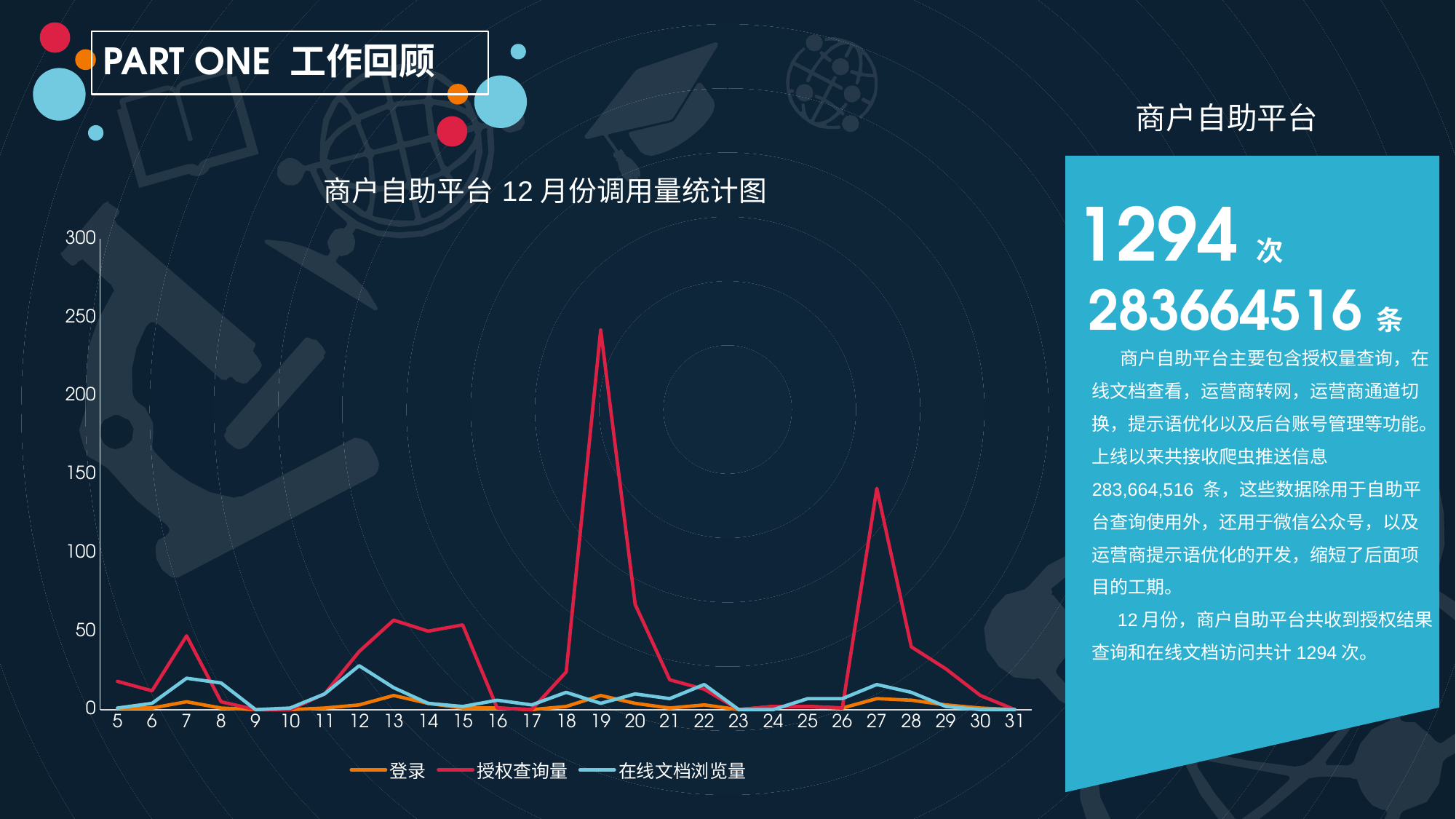

PART ONE 工作回顾
商户自助平台

### Chart: 商户自助平台12月份调用量统计图

| Category | 登录 | 授权查询量 | 在线文档浏览量 |
|---|---|---|---|
| 5 | 1.0 | 18.0 | 1.0 |
| 6 | 1.0 | 12.0 | 4.0 |
| 7 | 5.0 | 47.0 | 20.0 |
| 8 | 1.0 | 5.0 | 17.0 |
| 9 | 0.0 | 0.0 | 0.0 |
| 10 | 0.0 | 0.0 | 1.0 |
| 11 | 1.0 | 10.0 | 10.0 |
| 12 | 3.0 | 37.0 | 28.0 |
| 13 | 9.0 | 57.0 | 14.0 |
| 14 | 4.0 | 50.0 | 4.0 |
| 15 | 1.0 | 54.0 | 2.0 |
| 16 | 1.0 | 1.0 | 6.0 |
| 17 | 0.0 | 0.0 | 3.0 |
| 18 | 2.0 | 24.0 | 11.0 |
| 19 | 9.0 | 242.0 | 4.0 |
| 20 | 4.0 | 67.0 | 10.0 |
| 21 | 1.0 | 19.0 | 7.0 |
| 22 | 3.0 | 13.0 | 16.0 |
| 23 | 0.0 | 0.0 | 0.0 |
| 24 | 2.0 | 2.0 | 0.0 |
| 25 | 2.0 | 2.0 | 7.0 |
| 26 | 1.0 | 1.0 | 7.0 |
| 27 | 7.0 | 141.0 | 16.0 |
| 28 | 6.0 | 40.0 | 11.0 |
| 29 | 3.0 | 26.0 | 2.0 |
| 30 | 1.0 | 9.0 | 0.0 |
| 31 | 0.0 | 0.0 | 0.0 |
1294次
 283664516条
      商户自助平台主要包含授权量查询，在线文档查看，运营商转网，运营商通道切换，提示语优化以及后台账号管理等功能。上线以来共接收爬虫推送信息283,664,516 条，这些数据除用于自助平台查询使用外，还用于微信公众号，以及运营商提示语优化的开发，缩短了后面项目的工期。
     12月份，商户自助平台共收到授权结果查询和在线文档访问共计1294次。